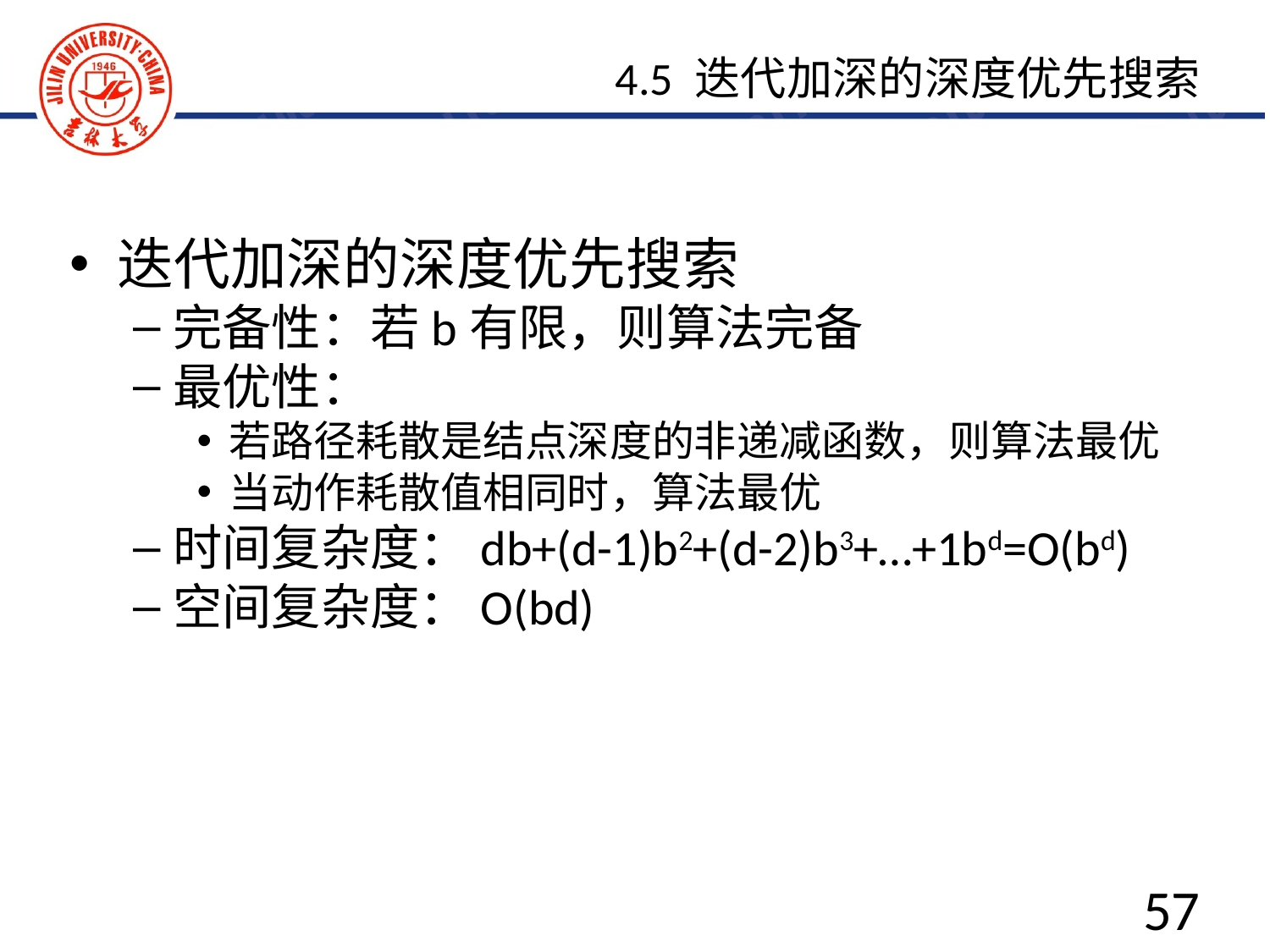

4.5 迭代加深的深度优先搜索
迭代加深的深度优先搜索
完备性：若b有限，则算法完备
最优性：
若路径耗散是结点深度的非递减函数，则算法最优
当动作耗散值相同时，算法最优
时间复杂度：db+(d-1)b2+(d-2)b3+…+1bd=O(bd)
空间复杂度：O(bd)
57